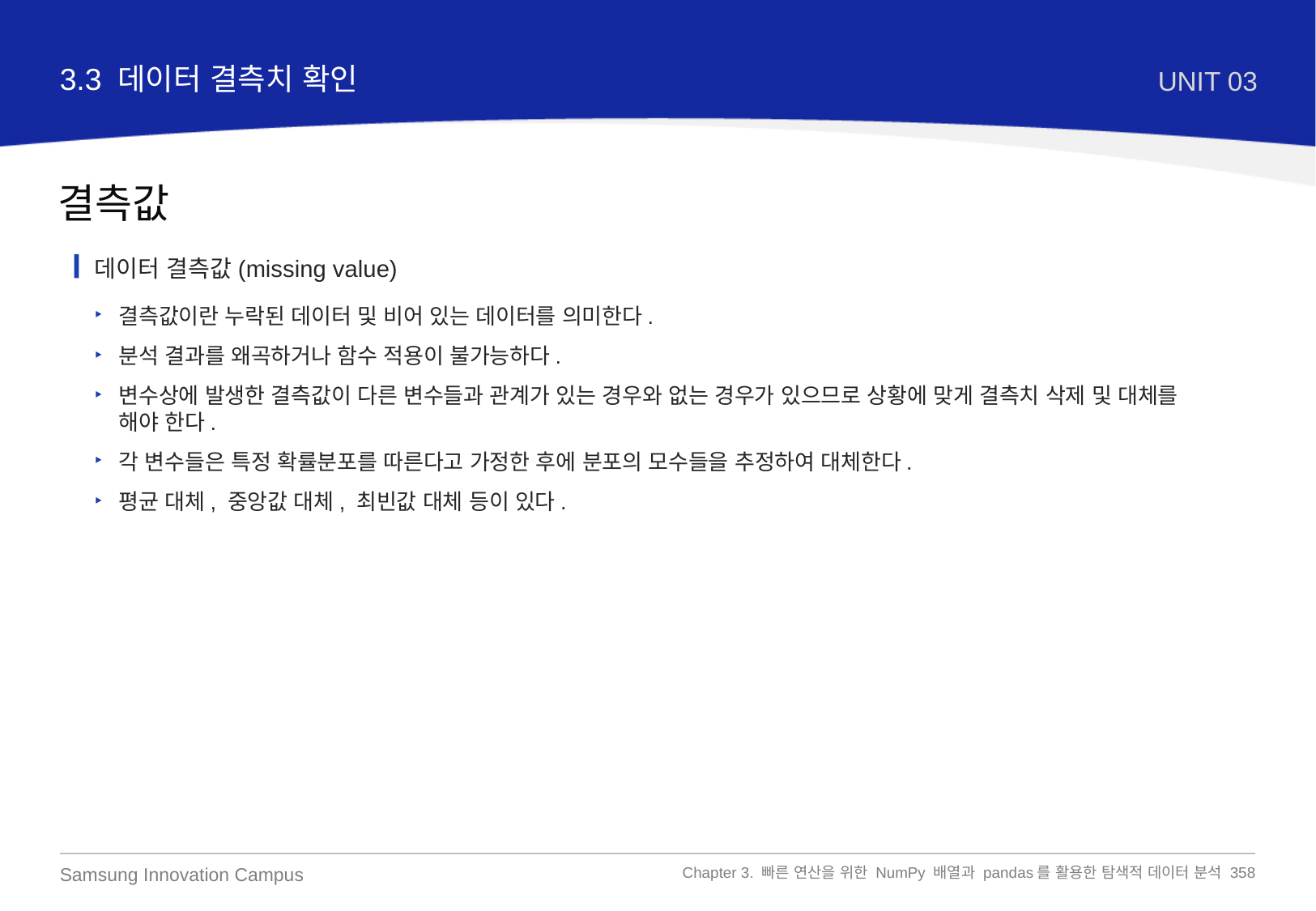

3.3 데이터 결측치 확인
UNIT 03
결측값
데이터 결측값(missing value)

결측값이란 누락된 데이터 및 비어 있는 데이터를 의미한다.
분석 결과를 왜곡하거나 함수 적용이 불가능하다.
변수상에 발생한 결측값이 다른 변수들과 관계가 있는 경우와 없는 경우가 있으므로 상황에 맞게 결측치 삭제 및 대체를 해야 한다.
각 변수들은 특정 확률분포를 따른다고 가정한 후에 분포의 모수들을 추정하여 대체한다.
평균 대체, 중앙값 대체, 최빈값 대체 등이 있다.